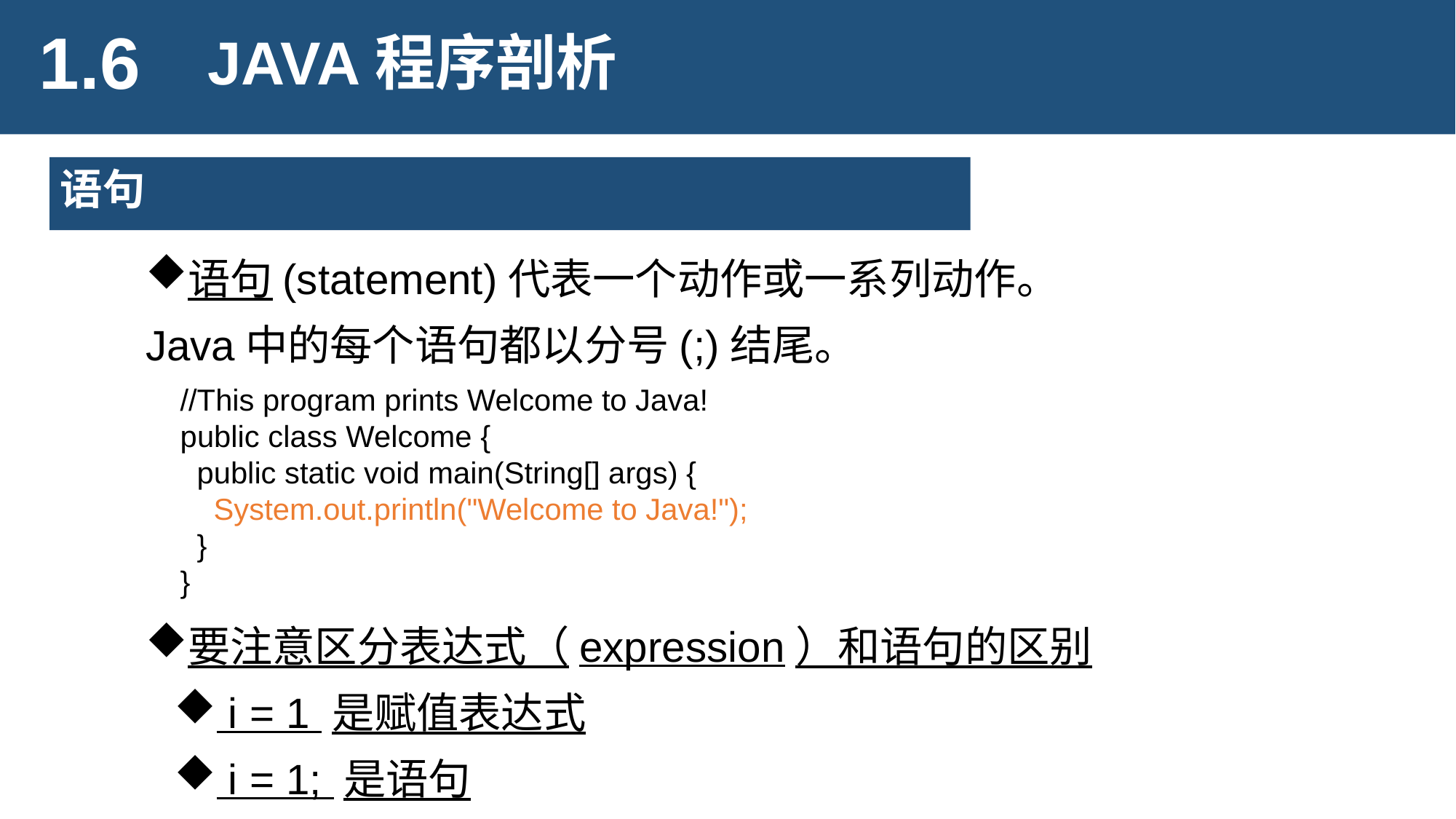

1.6
JAVA程序剖析
语句
语句(statement)代表一个动作或一系列动作。Java中的每个语句都以分号(;)结尾。
//This program prints Welcome to Java!
public class Welcome {
  public static void main(String[] args) {
    System.out.println("Welcome to Java!");
  }
}
要注意区分表达式（expression）和语句的区别
 i = 1 是赋值表达式
 i = 1; 是语句